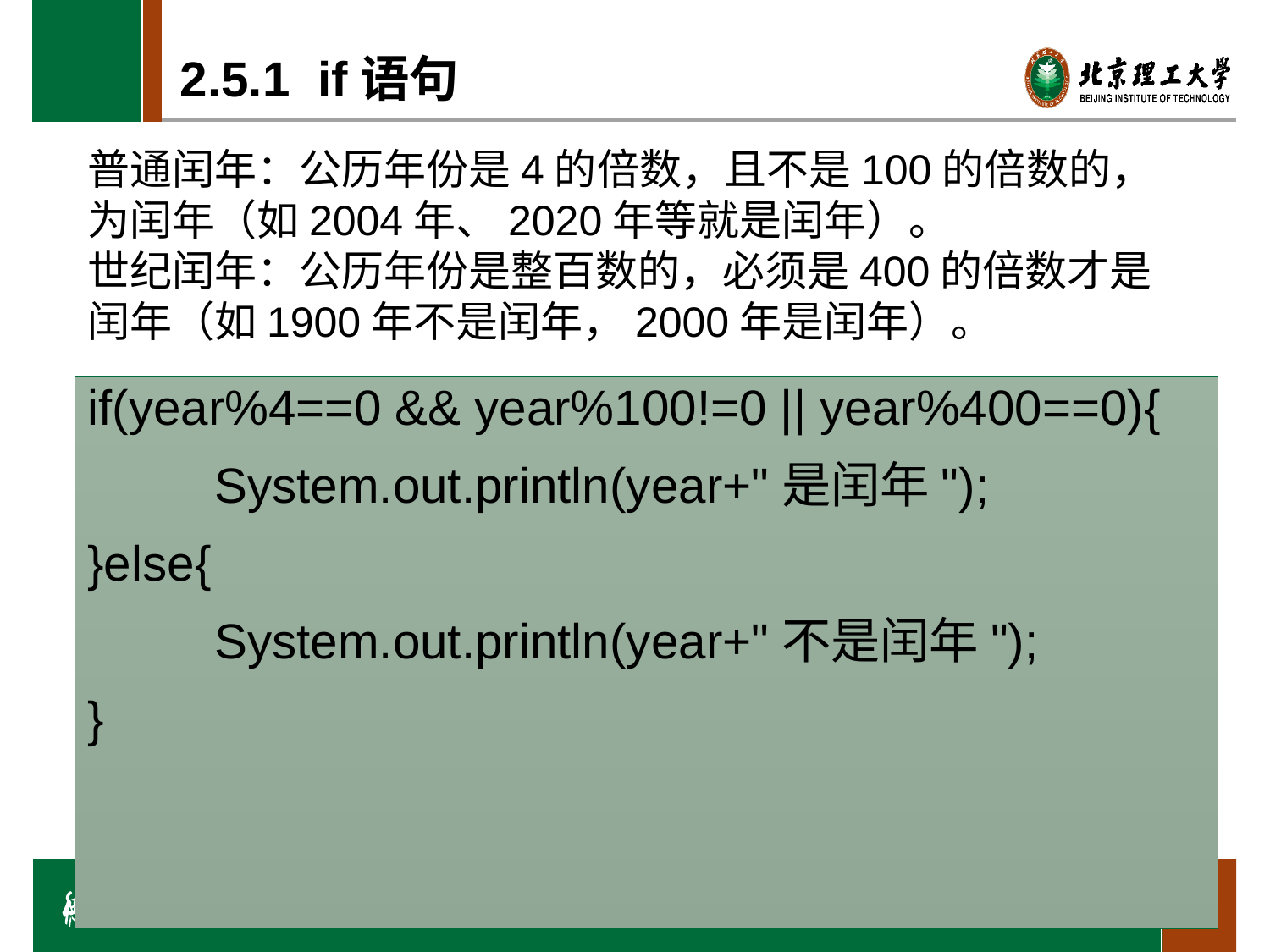

# 2.5.1  if语句
普通闰年：公历年份是4的倍数，且不是100的倍数的，为闰年（如2004年、2020年等就是闰年）。
世纪闰年：公历年份是整百数的，必须是400的倍数才是闰年（如1900年不是闰年，2000年是闰年）。
if(year%4==0 && year%100!=0 || year%400==0){
	System.out.println(year+"是闰年");
}else{
	System.out.println(year+"不是闰年");
}